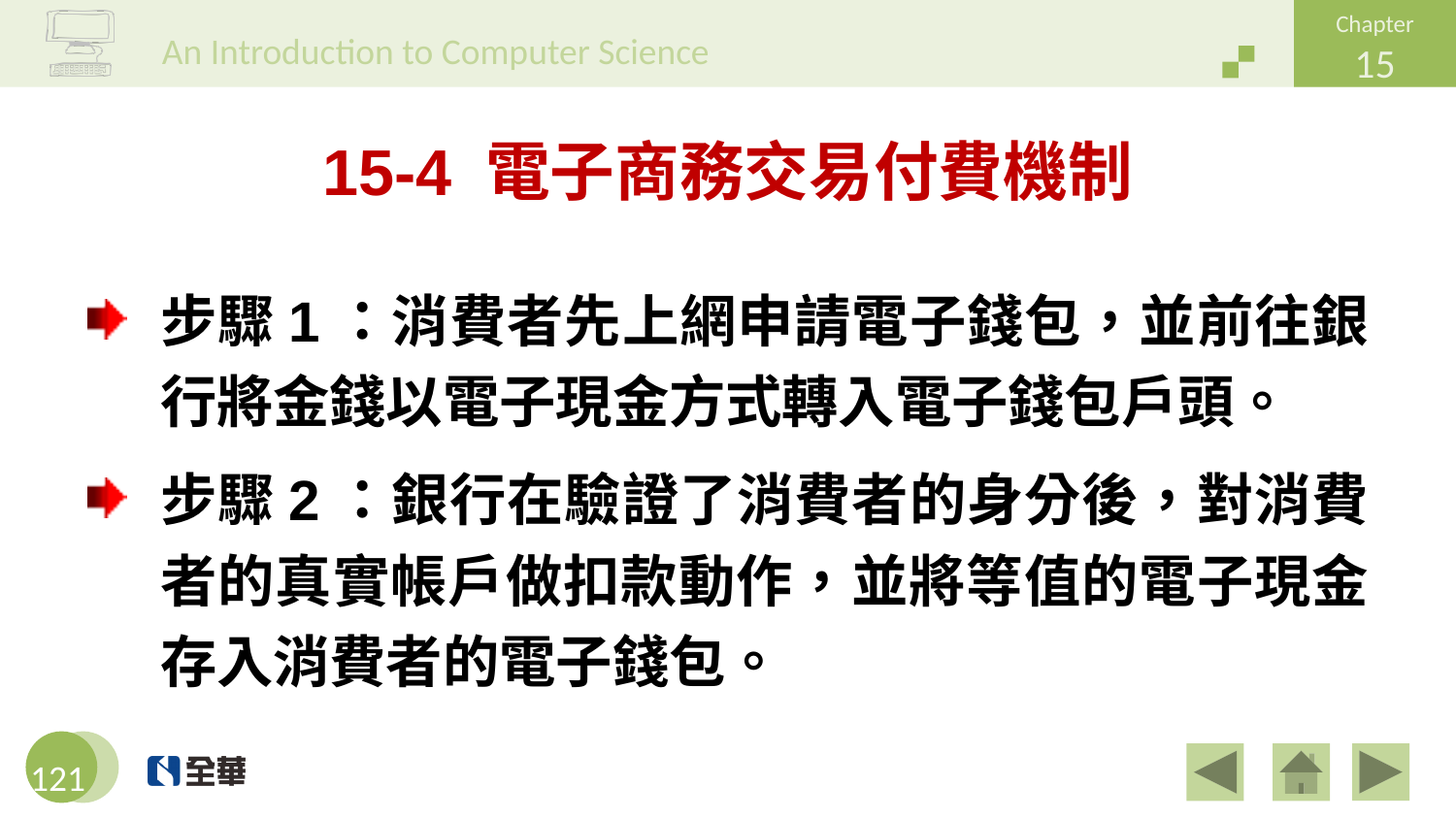

# 15-4 電子商務交易付費機制
步驟1：消費者先上網申請電子錢包，並前往銀行將金錢以電子現金方式轉入電子錢包戶頭。
步驟2：銀行在驗證了消費者的身分後，對消費者的真實帳戶做扣款動作，並將等值的電子現金存入消費者的電子錢包。